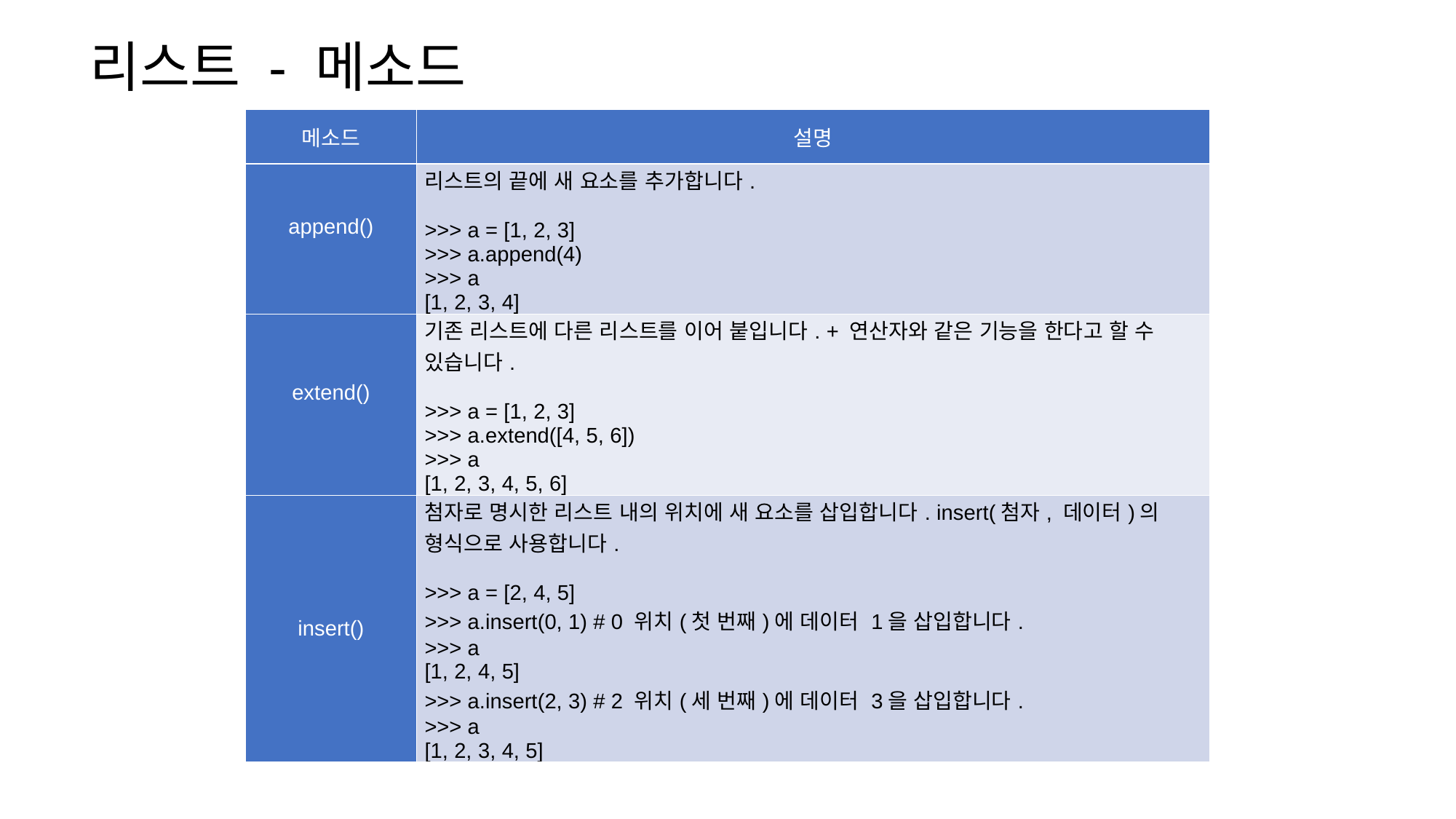

# 리스트 - 메소드
| 메소드 | 설명 |
| --- | --- |
| append() | 리스트의 끝에 새 요소를 추가합니다.   >>> a = [1, 2, 3] >>> a.append(4) >>> a [1, 2, 3, 4] |
| extend() | 기존 리스트에 다른 리스트를 이어 붙입니다. + 연산자와 같은 기능을 한다고 할 수 있습니다.   >>> a = [1, 2, 3] >>> a.extend([4, 5, 6]) >>> a [1, 2, 3, 4, 5, 6] |
| insert() | 첨자로 명시한 리스트 내의 위치에 새 요소를 삽입합니다. insert(첨자, 데이터)의 형식으로 사용합니다.   >>> a = [2, 4, 5] >>> a.insert(0, 1) # 0 위치(첫 번째)에 데이터 1을 삽입합니다. >>> a [1, 2, 4, 5] >>> a.insert(2, 3) # 2 위치(세 번째)에 데이터 3을 삽입합니다. >>> a [1, 2, 3, 4, 5] |